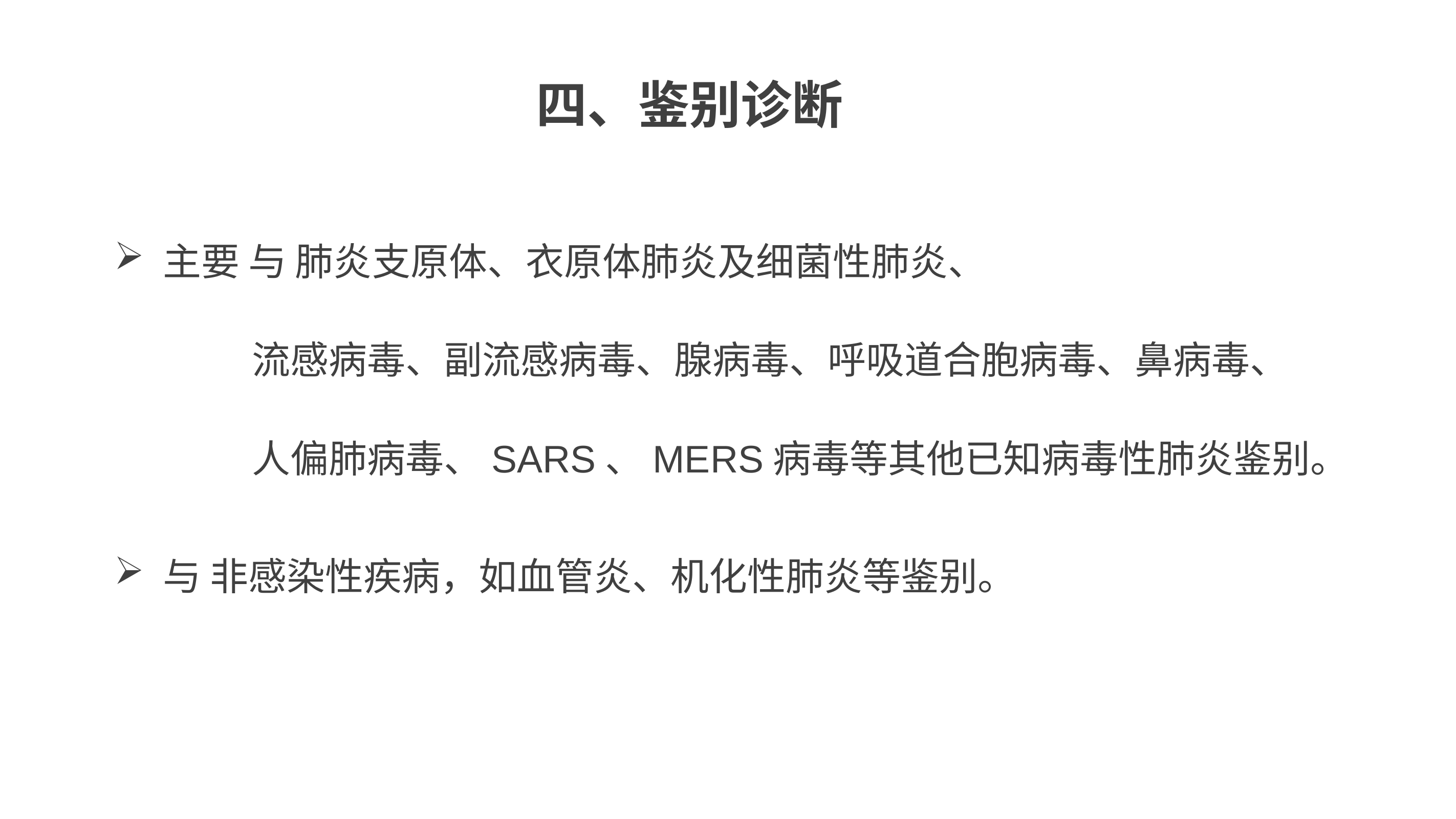

# 四、鉴别诊断
主要 与 肺炎支原体、衣原体肺炎及细菌性肺炎、
               流感病毒、副流感病毒、腺病毒、呼吸道合胞病毒、鼻病毒、
               人偏肺病毒、SARS、MERS病毒等其他已知病毒性肺炎鉴别。
与 非感染性疾病，如血管炎、机化性肺炎等鉴别。